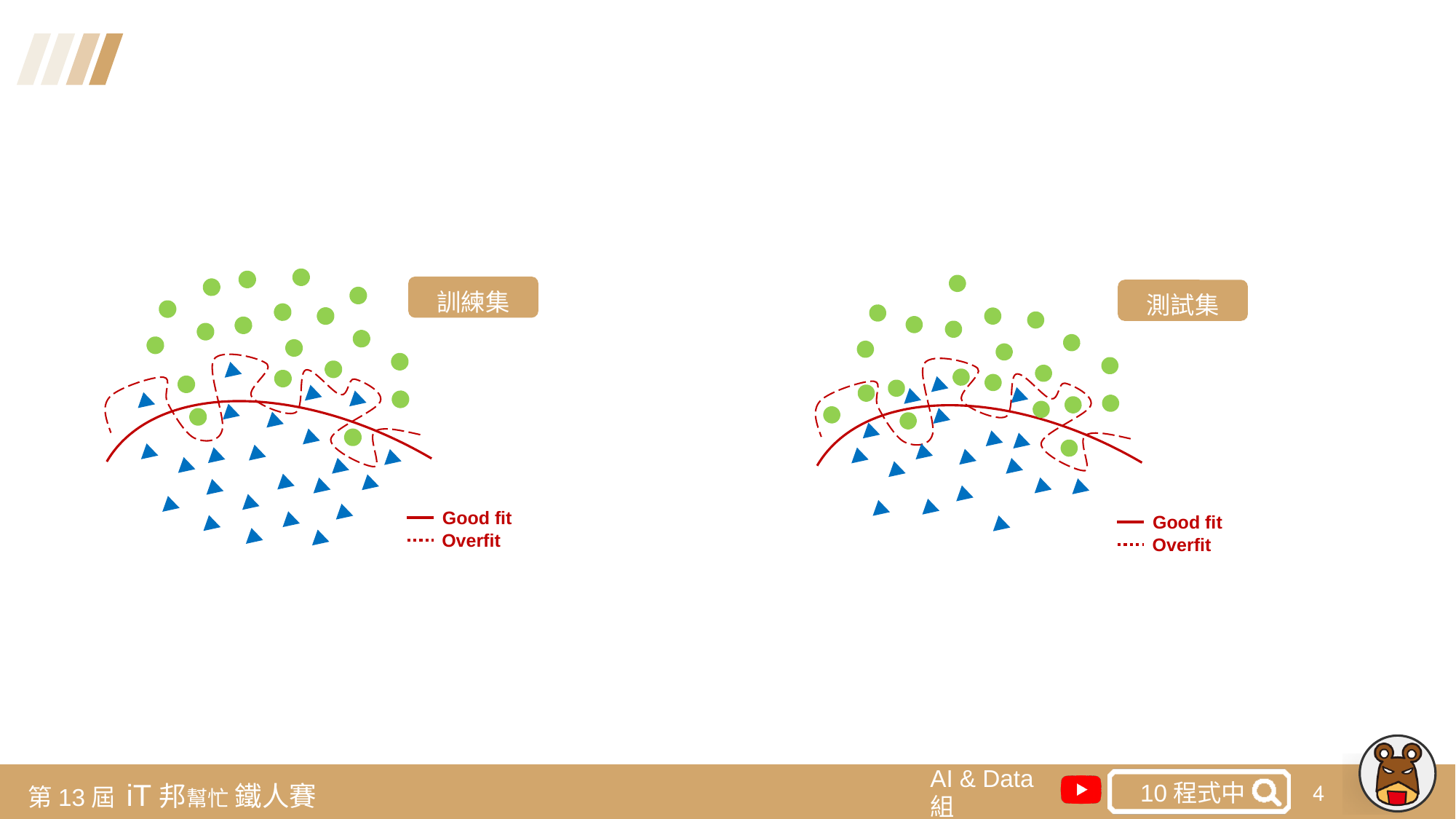

訓練集

測試集

Good fit

Good fit

Overfit

Overfit